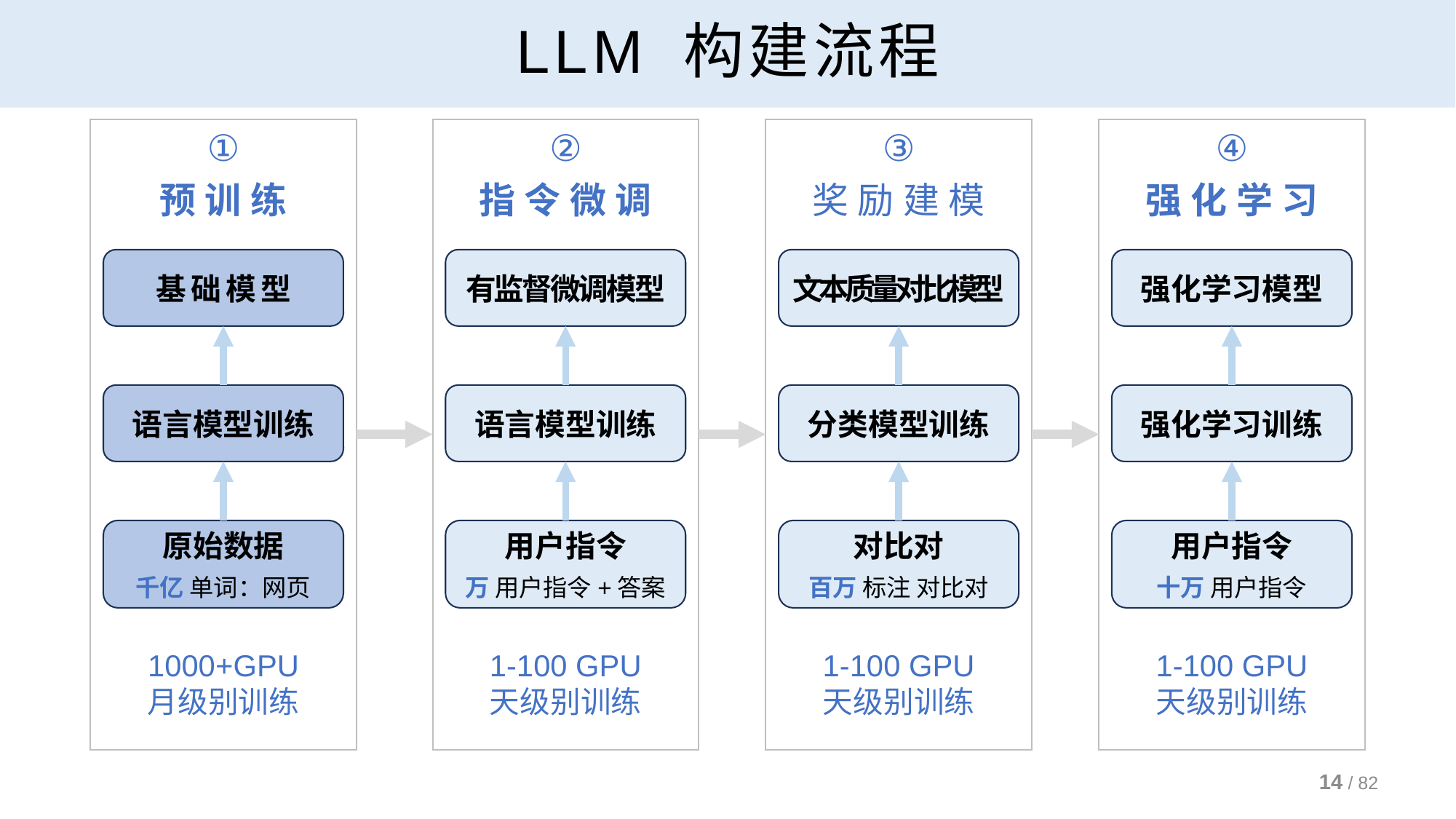

# LLM 构建流程

①
预训练
基础模型
语言模型训练
原始数据
千亿 单词：网页
1000+GPU
月级别训练

②
指令微调
有监督微调模型
语言模型训练
用户指令
万 用户指令+答案
1-100 GPU
天级别训练

③
奖励建模
文本质量对比模型
分类模型训练
对比对
百万 标注 对比对
1-100 GPU
天级别训练

④
强化学习
强化学习模型
强化学习训练
用户指令
十万 用户指令
1-100 GPU
天级别训练
14 / 82